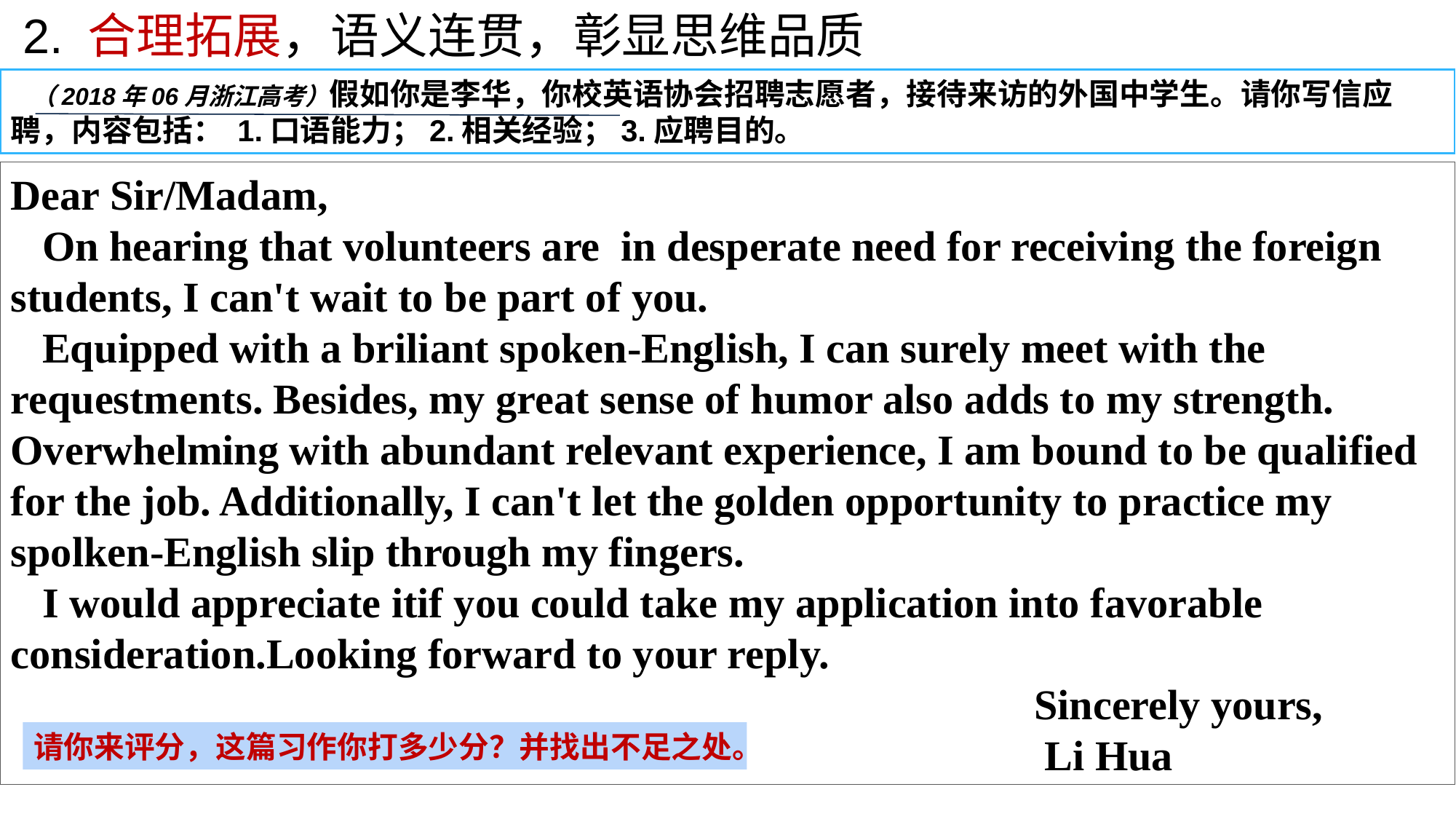

2. 合理拓展，语义连贯，彰显思维品质

  （2018年06月浙江高考）假如你是李华，你校英语协会招聘志愿者，接待来访的外国中学生。请你写信应聘，内容包括： 1.口语能力；2.相关经验；3.应聘目的。
Dear Sir/Madam,
   On hearing that volunteers are  in desperate need for receiving the foreign students, I can't wait to be part of you.
   Equipped with a briliant spoken-English, I can surely meet with the requestments. Besides, my great sense of humor also adds to my strength. Overwhelming with abundant relevant experience, I am bound to be qualified for the job. Additionally, I can't let the golden opportunity to practice my spolken-English slip through my fingers.
   I would appreciate itif you could take my application into favorable consideration.Looking forward to your reply.
                                                                                                 Sincerely yours,
                                                                                                  Li Hua
请你来评分，这篇习作你打多少分？并找出不足之处。